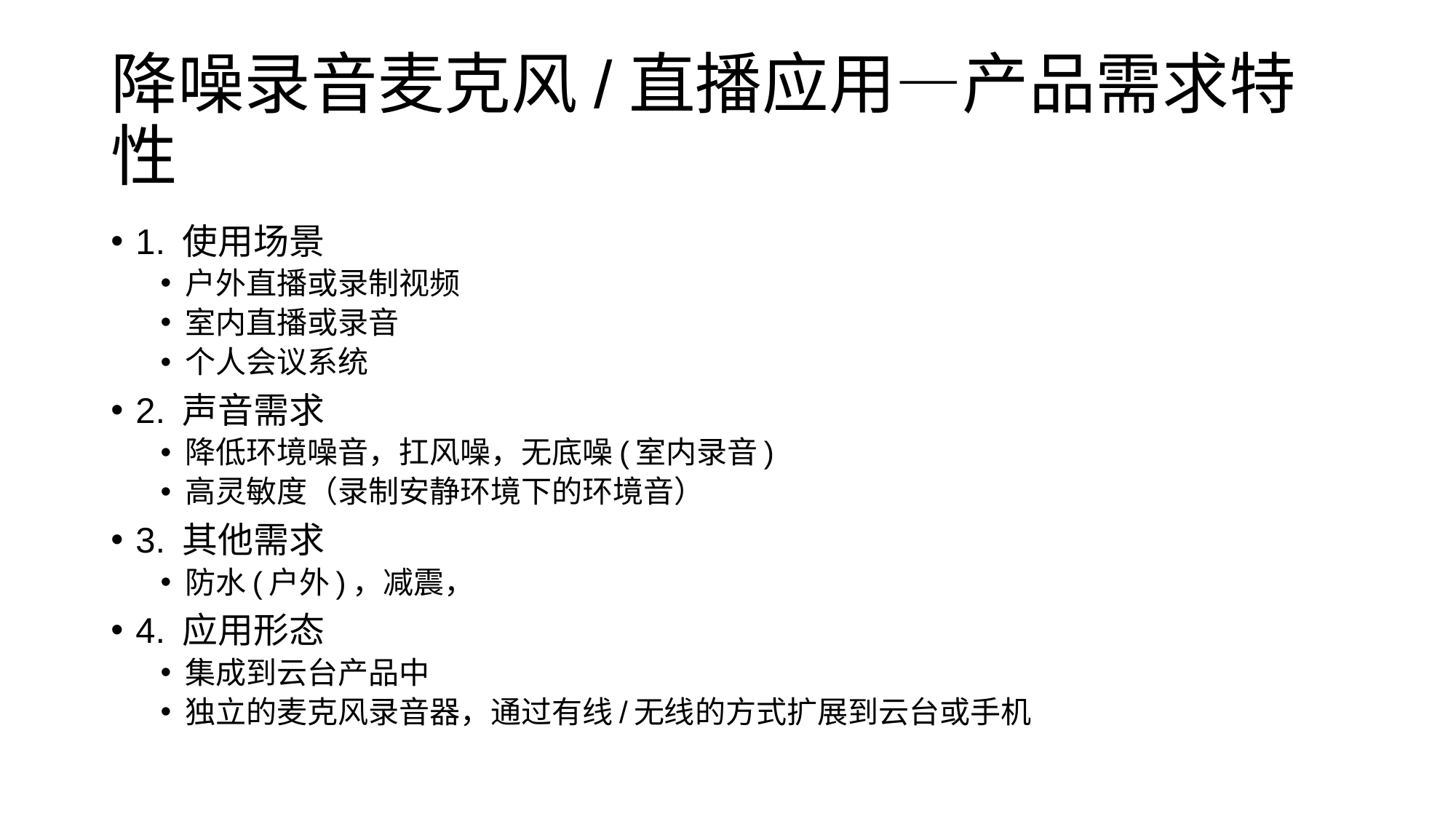

# 降噪录音麦克风/直播应用—产品需求特性
1. 使用场景
户外直播或录制视频
室内直播或录音
个人会议系统
2. 声音需求
降低环境噪音，扛风噪，无底噪(室内录音)
高灵敏度（录制安静环境下的环境音）
3. 其他需求
防水(户外)，减震，
4. 应用形态
集成到云台产品中
独立的麦克风录音器，通过有线/无线的方式扩展到云台或手机